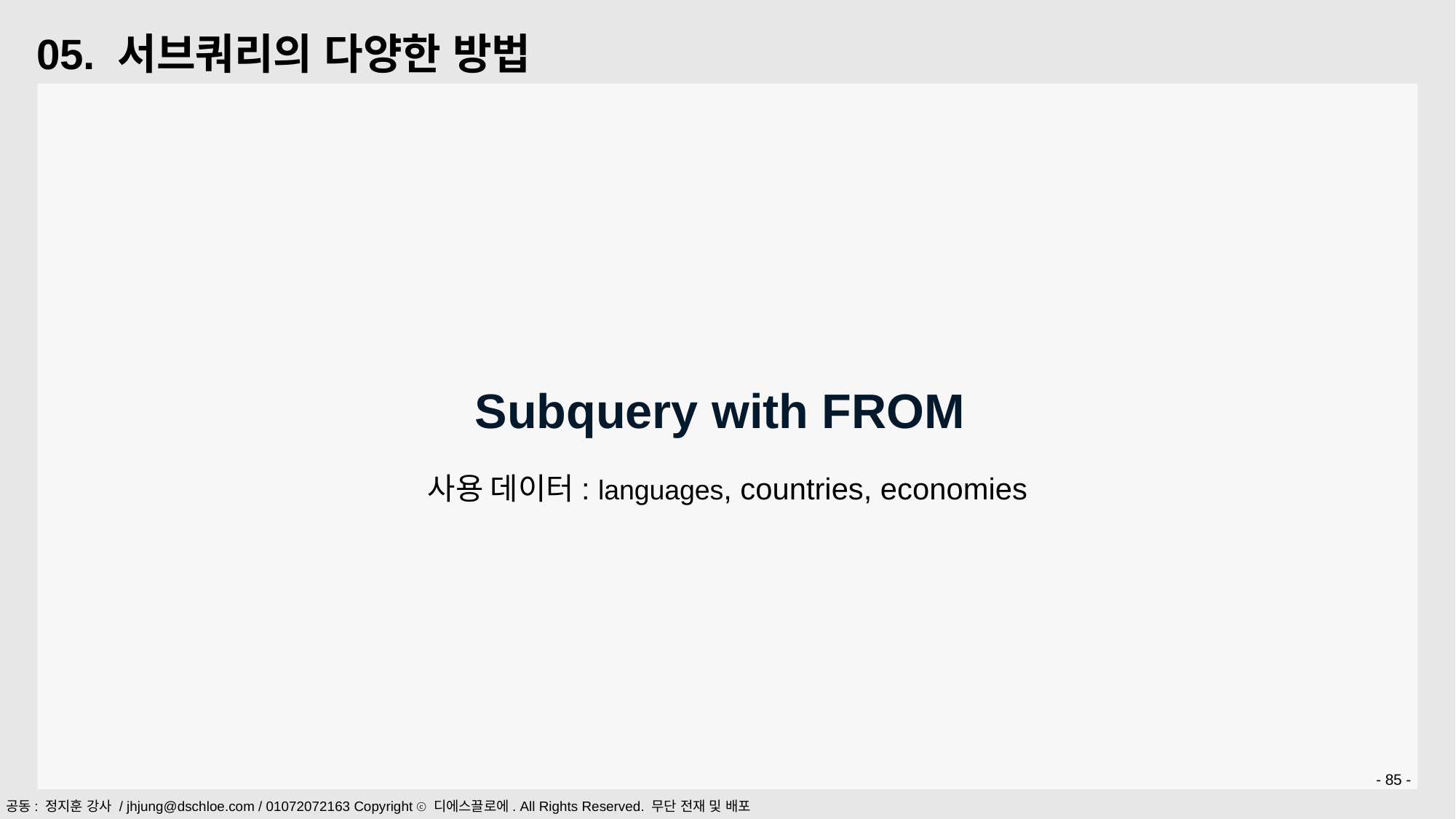

05. 서브쿼리의 다양한 방법
Subquery with FROM
사용 데이터: languages, countries, economies
- 85 -